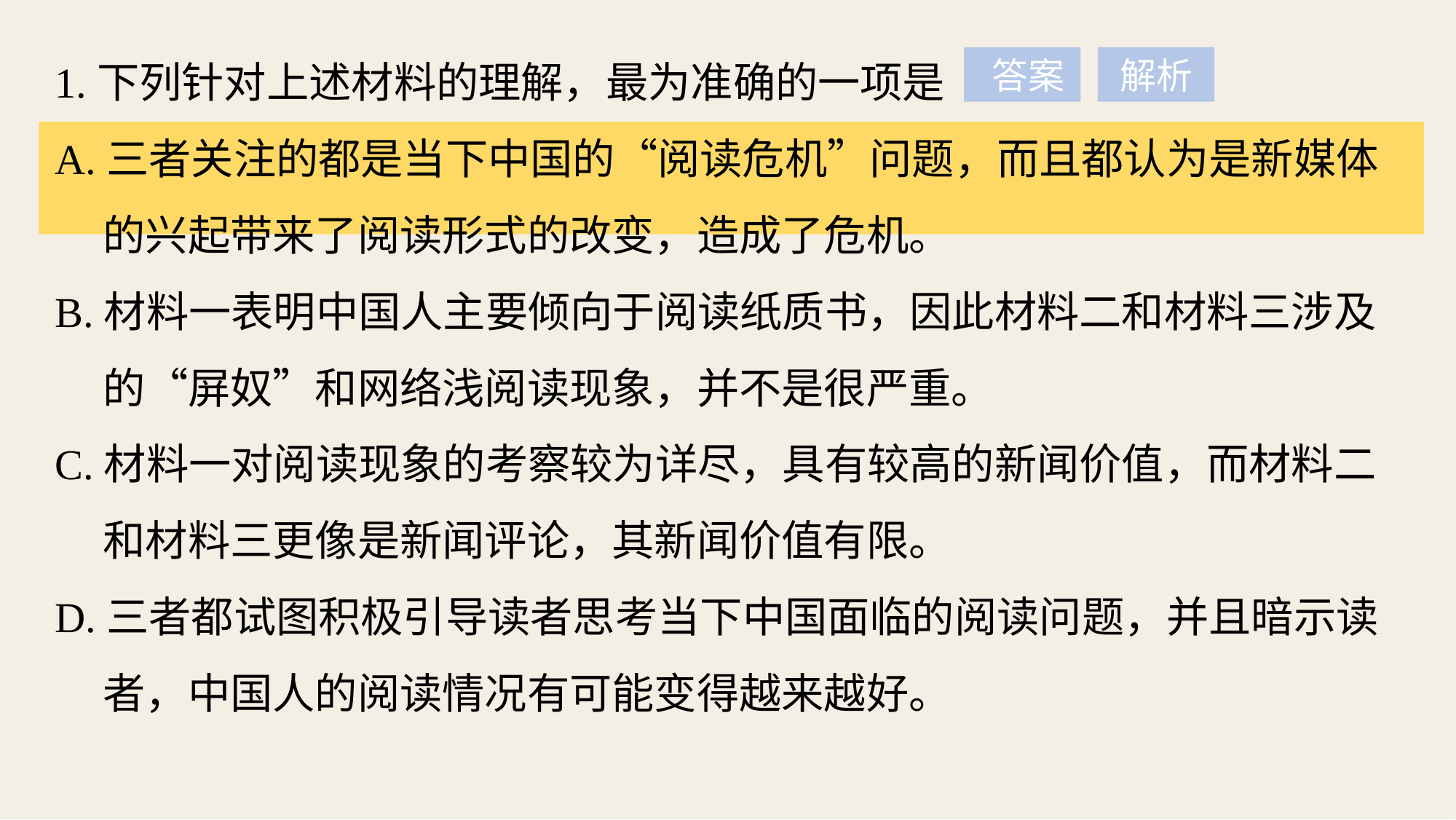

1.下列针对上述材料的理解，最为准确的一项是
A.三者关注的都是当下中国的“阅读危机”问题，而且都认为是新媒体
    的兴起带来了阅读形式的改变，造成了危机。
B.材料一表明中国人主要倾向于阅读纸质书，因此材料二和材料三涉及
    的“屏奴”和网络浅阅读现象，并不是很严重。
C.材料一对阅读现象的考察较为详尽，具有较高的新闻价值，而材料二
    和材料三更像是新闻评论，其新闻价值有限。
D.三者都试图积极引导读者思考当下中国面临的阅读问题，并且暗示读
    者，中国人的阅读情况有可能变得越来越好。
 答案
解析